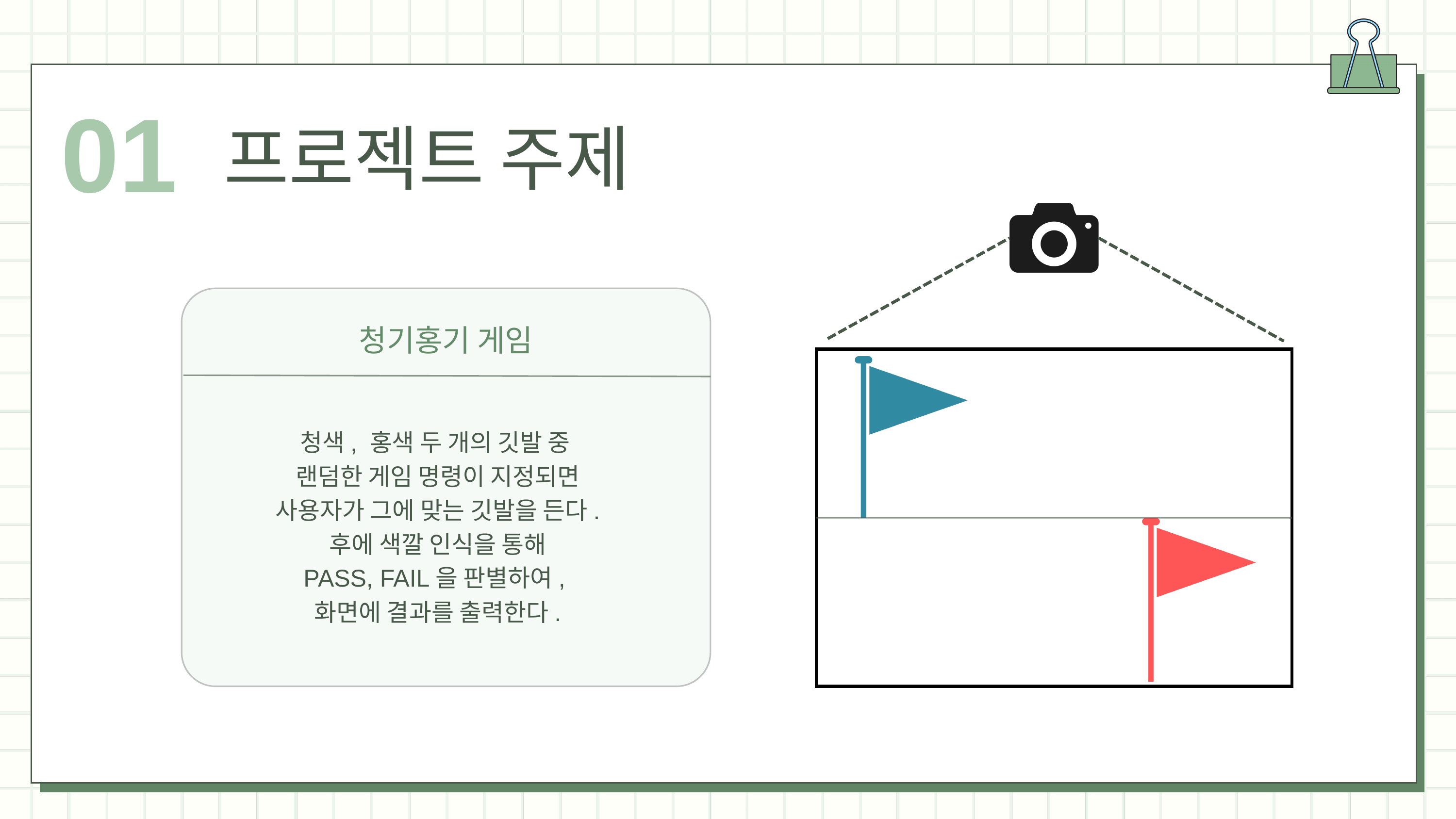

01
프로젝트 주제

청기홍기 게임

청색, 홍색 두 개의 깃발 중
랜덤한 게임 명령이 지정되면
사용자가 그에 맞는 깃발을 든다.
후에 색깔 인식을 통해
PASS, FAIL을 판별하여,
화면에 결과를 출력한다.